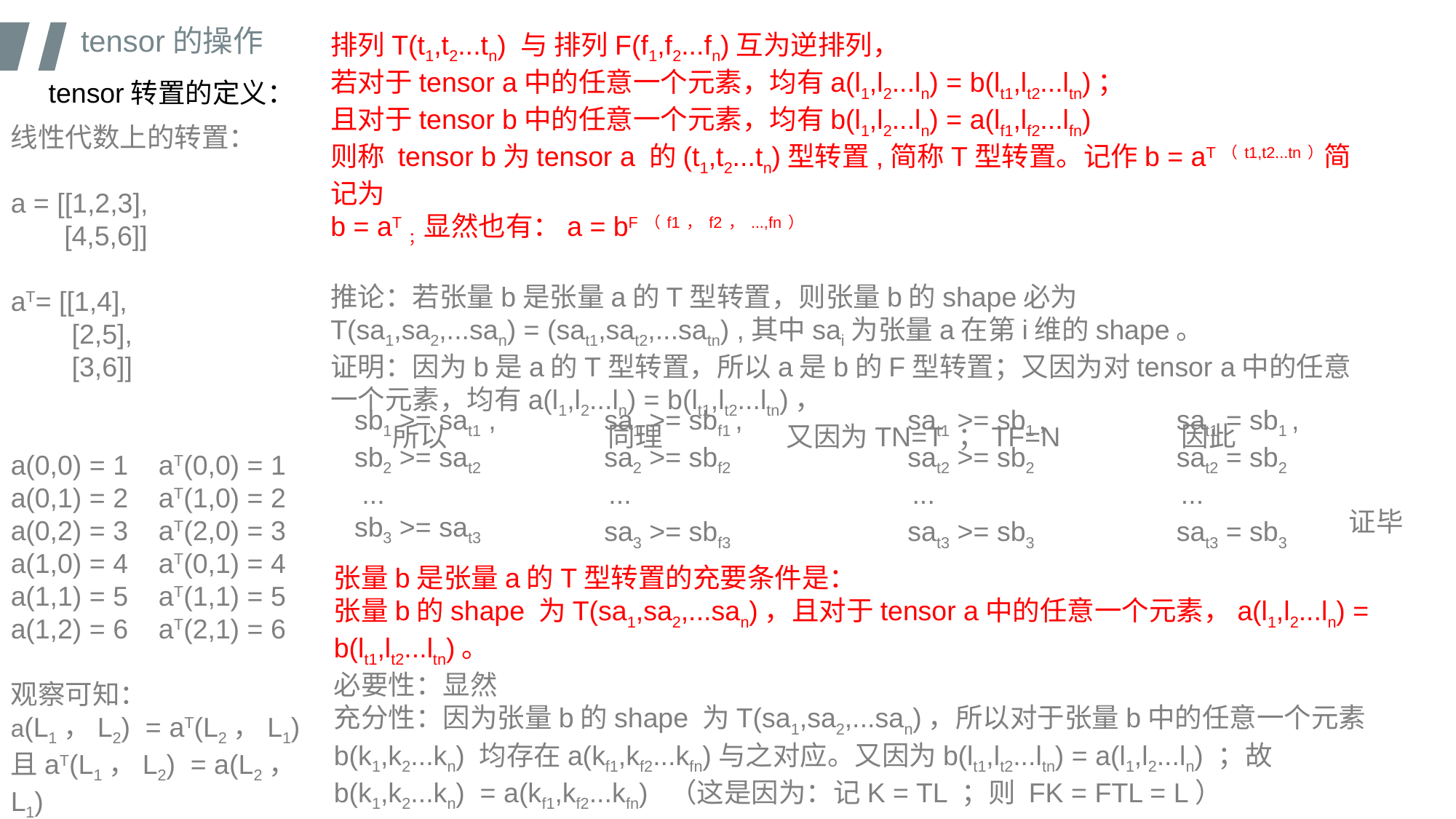

tensor的操作

排列T(t1,t2...tn) 与 排列F(f1,f2...fn)互为逆排列，
若对于tensor a中的任意一个元素，均有a(l1,l2...ln) = b(lt1,lt2...ltn)；
且对于tensor b中的任意一个元素，均有b(l1,l2...ln) = a(lf1,lf2...lfn)
则称 tensor b为tensor a 的(t1,t2...tn)型转置,简称T型转置。记作b = aT（t1,t2...tn）简记为
b = aT；显然也有：a = bF（f1，f2，...,fn）

推论：若张量b是张量a的T型转置，则张量b的shape必为
T(sa1,sa2,...san) = (sat1,sat2,...satn) ,其中sai为张量a在第i维的shape。
证明：因为b是a的T型转置，所以a是b的F型转置；又因为对tensor a中的任意一个元素，均有a(l1,l2...ln) = b(lt1,lt2...ltn)，
         所以                          同理                    又因为TN=T ；TF=N               因此
tensor转置的定义：
线性代数上的转置：

a = [[1,2,3],
       [4,5,6]]

aT= [[1,4],
        [2,5],
        [3,6]]

a(0,0) = 1    aT(0,0) = 1
a(0,1) = 2    aT(1,0) = 2
a(0,2) = 3    aT(2,0) = 3
a(1,0) = 4    aT(0,1) = 4
a(1,1) = 5    aT(1,1) = 5
a(1,2) = 6    aT(2,1) = 6

观察可知：
a(L1，L2)  = aT(L2，L1)
且aT(L1，L2)  = a(L2，L1)
sb1 >= sat1 ,
sb2 >= sat2
 ...
sb3 >= sat3
sa1 >= sbf1 ,
sa2 >= sbf2
 ...
sa3 >= sbf3
sat1 >= sb1 ,
sat2 >= sb2
 ...
sat3 >= sb3
sat1 = sb1 ,
sat2 = sb2
 ...
sat3 = sb3
证毕
张量b是张量a的T型转置的充要条件是：
张量b的shape 为T(sa1,sa2,...san)，且对于tensor a中的任意一个元素，a(l1,l2...ln) = b(lt1,lt2...ltn)。
必要性：显然
充分性：因为张量b的shape 为T(sa1,sa2,...san)，所以对于张量b中的任意一个元素b(k1,k2...kn) 均存在a(kf1,kf2...kfn)与之对应。又因为b(lt1,lt2...ltn) = a(l1,l2...ln) ；故
b(k1,k2...kn)  = a(kf1,kf2...kfn)  （这是因为：记K = TL ；则 FK = FTL = L）